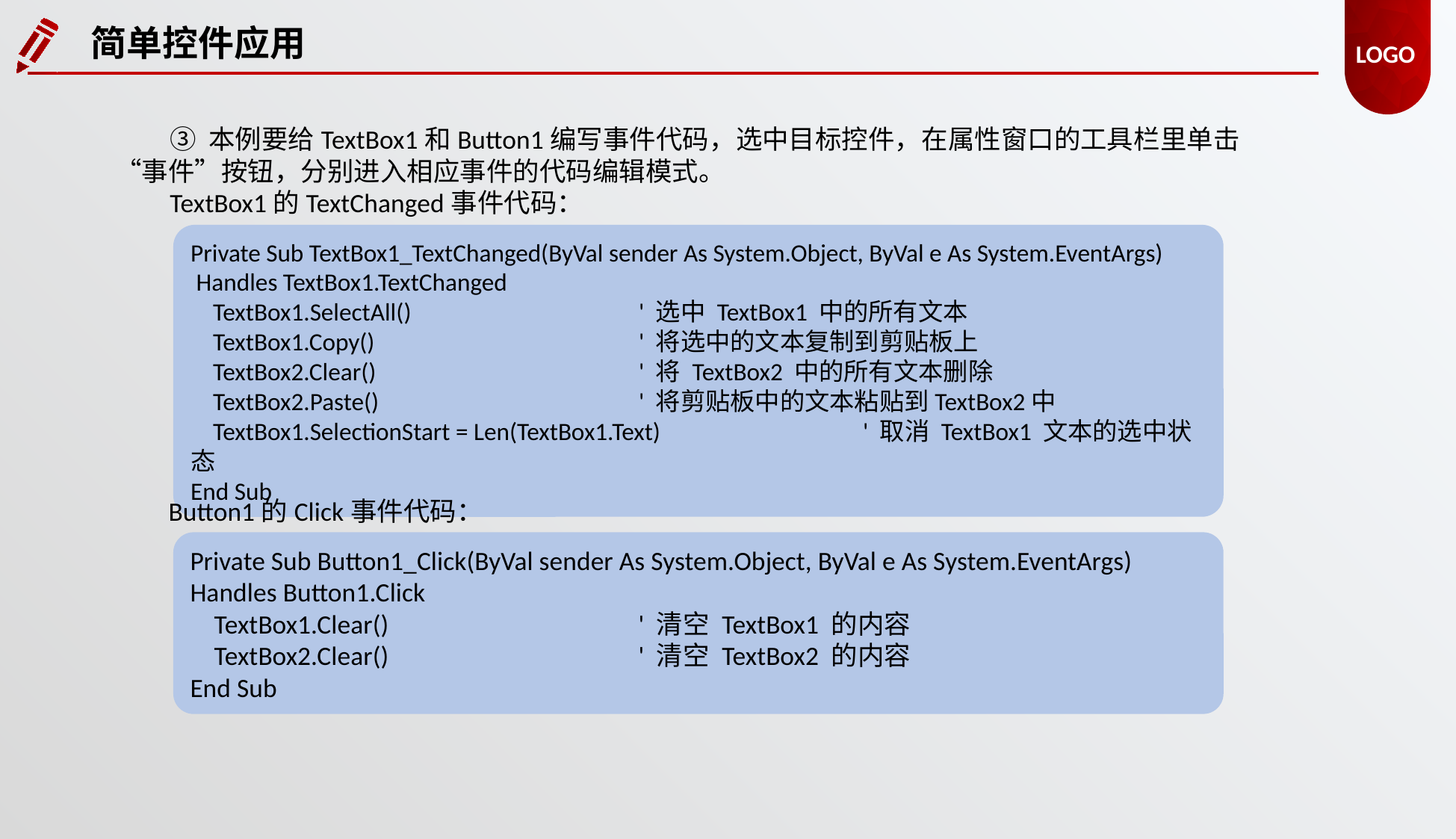

简单控件应用
③ 本例要给TextBox1和Button1编写事件代码，选中目标控件，在属性窗口的工具栏里单击“事件”按钮，分别进入相应事件的代码编辑模式。
TextBox1的TextChanged事件代码：
Private Sub TextBox1_TextChanged(ByVal sender As System.Object, ByVal e As System.EventArgs)
 Handles TextBox1.TextChanged
    TextBox1.SelectAll()                           	' 选中 TextBox1 中的所有文本
    TextBox1.Copy()                              	' 将选中的文本复制到剪贴板上
    TextBox2.Clear()                              	' 将 TextBox2 中的所有文本删除
    TextBox2.Paste()                              	' 将剪贴板中的文本粘贴到TextBox2中
    TextBox1.SelectionStart = Len(TextBox1.Text)		' 取消 TextBox1 文本的选中状态
End Sub
Button1的Click事件代码：
Private Sub Button1_Click(ByVal sender As System.Object, ByVal e As System.EventArgs)
Handles Button1.Click
    TextBox1.Clear()                              	' 清空 TextBox1 的内容
    TextBox2.Clear()                              	' 清空 TextBox2 的内容
End Sub